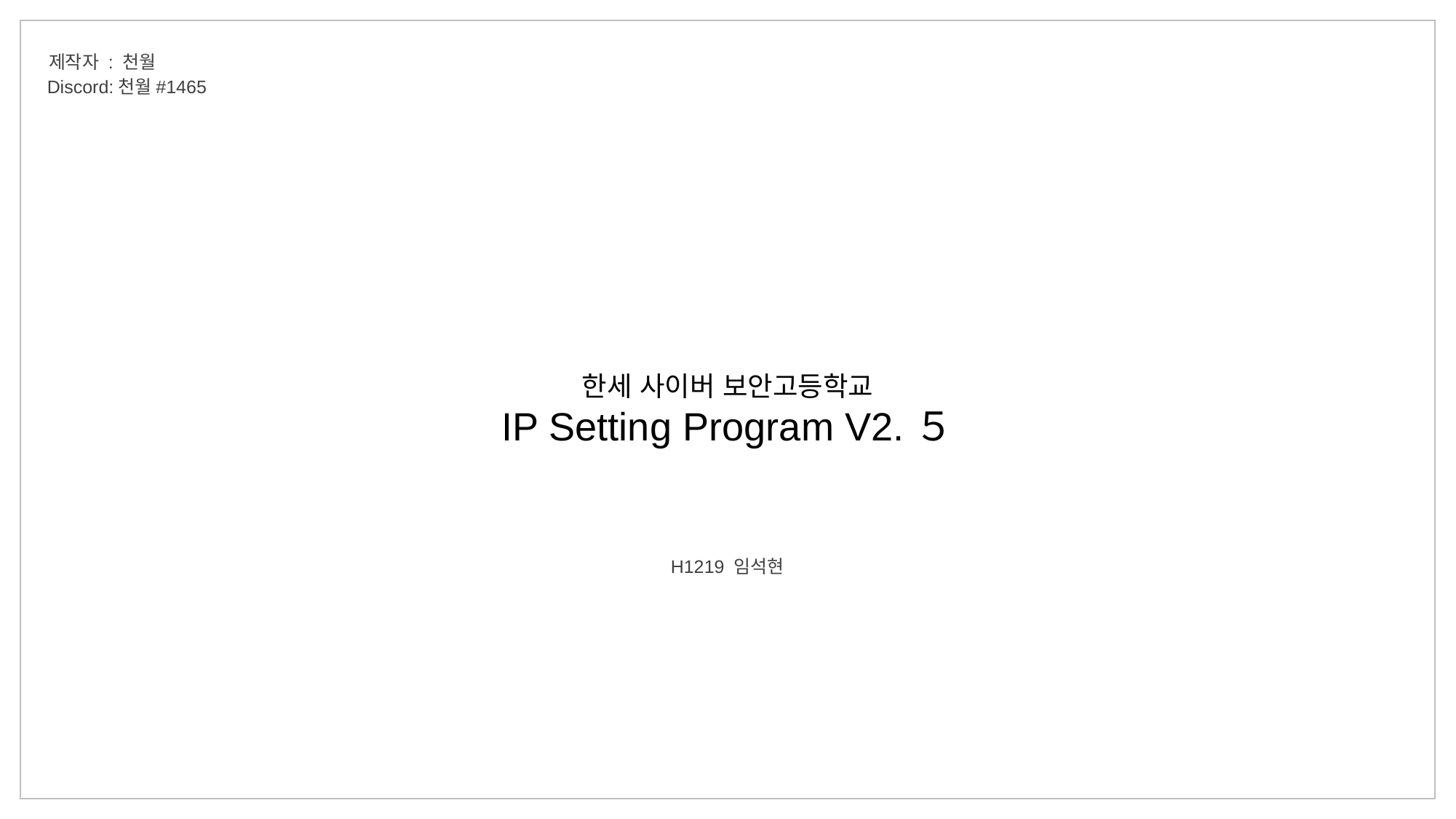

제작자 : 천월
Discord:천월#1465
한세 사이버 보안고등학교
IP Setting Program V2.５
H1219 임석현